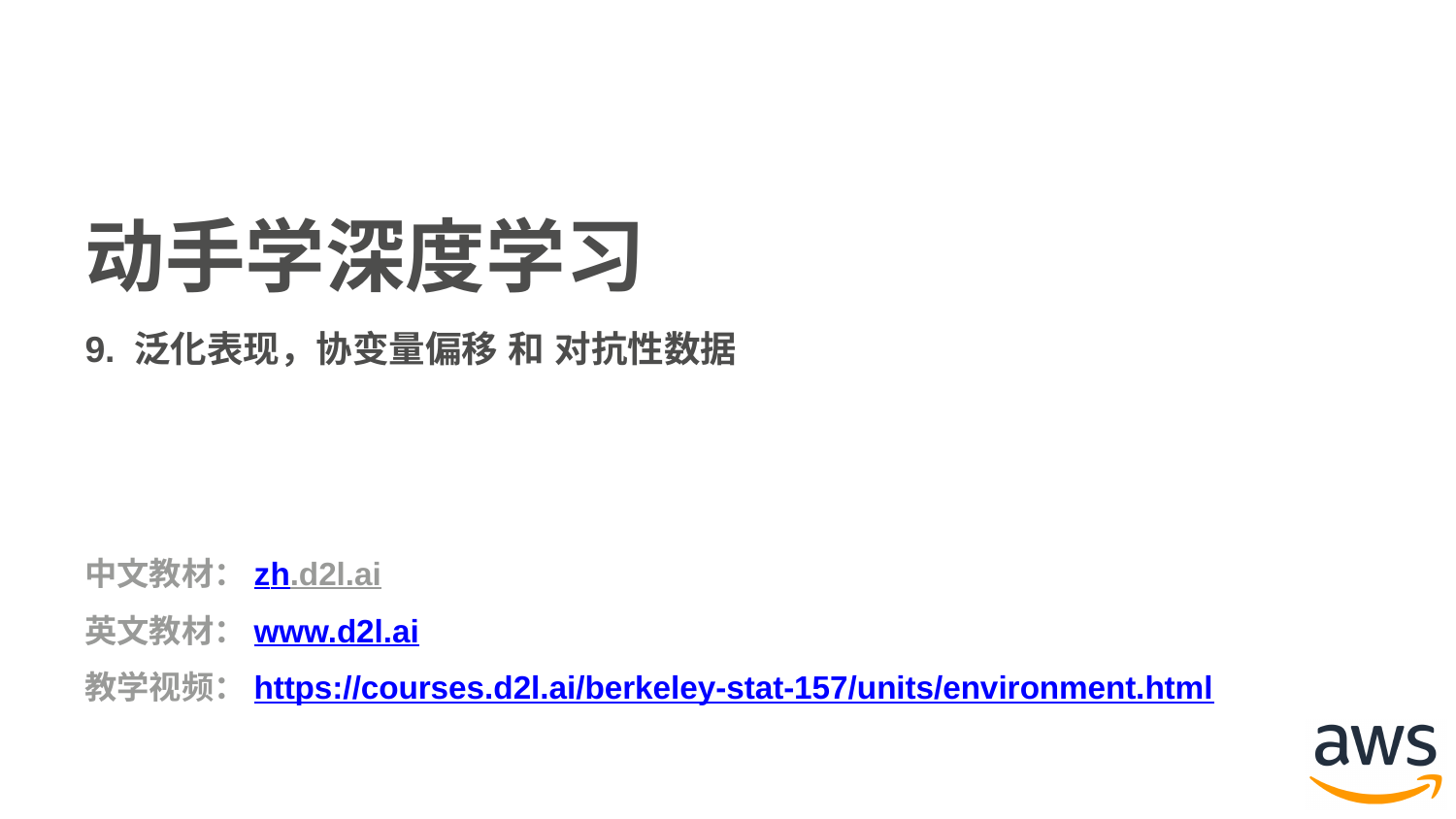

动手学深度学习
9. 泛化表现，协变量偏移 和 对抗性数据

中文教材：zh.d2l.ai
英文教材：www.d2l.ai
教学视频：https://courses.d2l.ai/berkeley-stat-157/units/environment.html